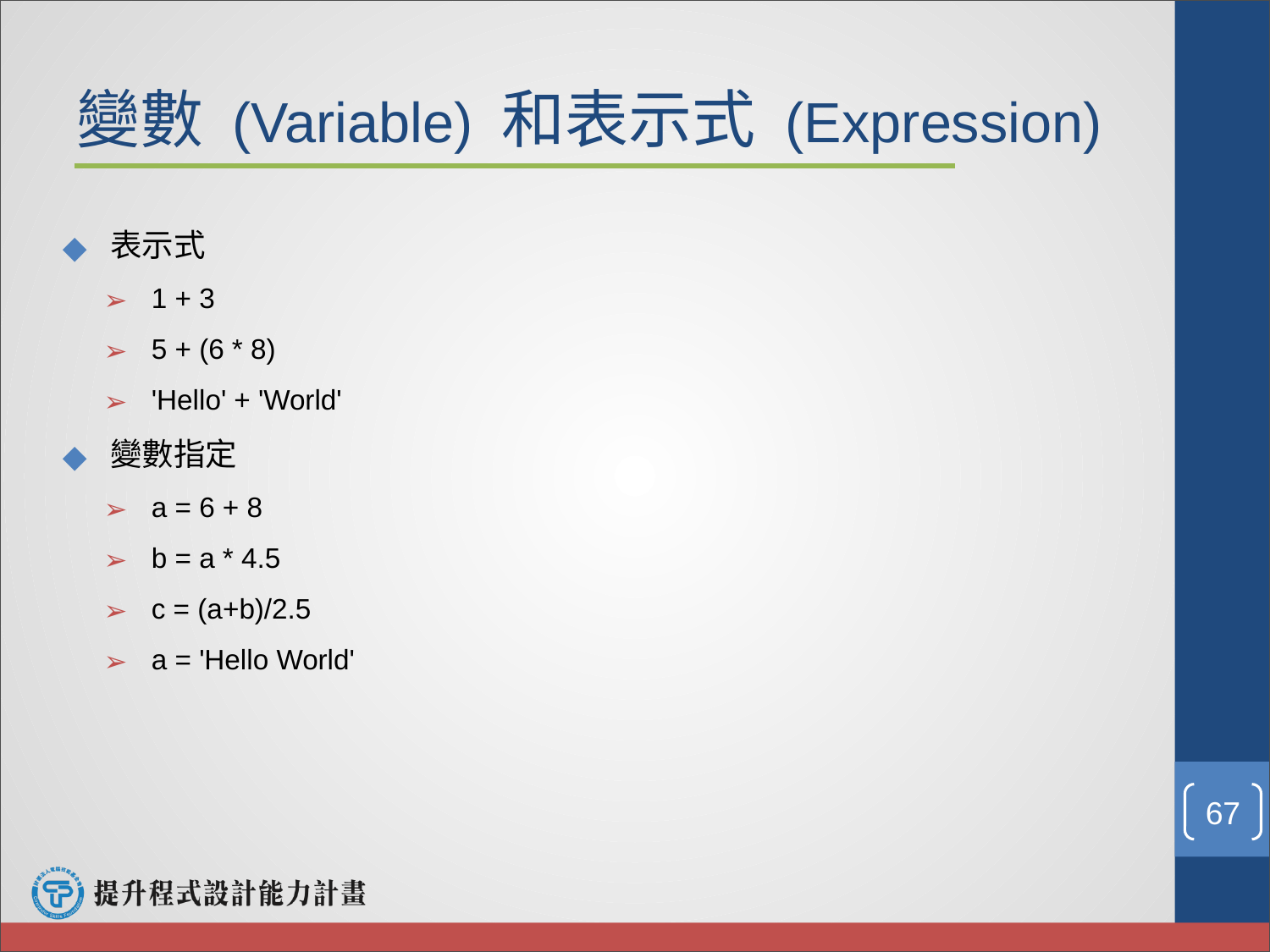

變數 (Variable) 和表⽰式 (Expression)
表⽰式
1 + 3
5 + (6 * 8)
'Hello' + 'World'
變數指定
a = 6 + 8
b = a * 4.5
c = (a+b)/2.5
a = 'Hello World'

67